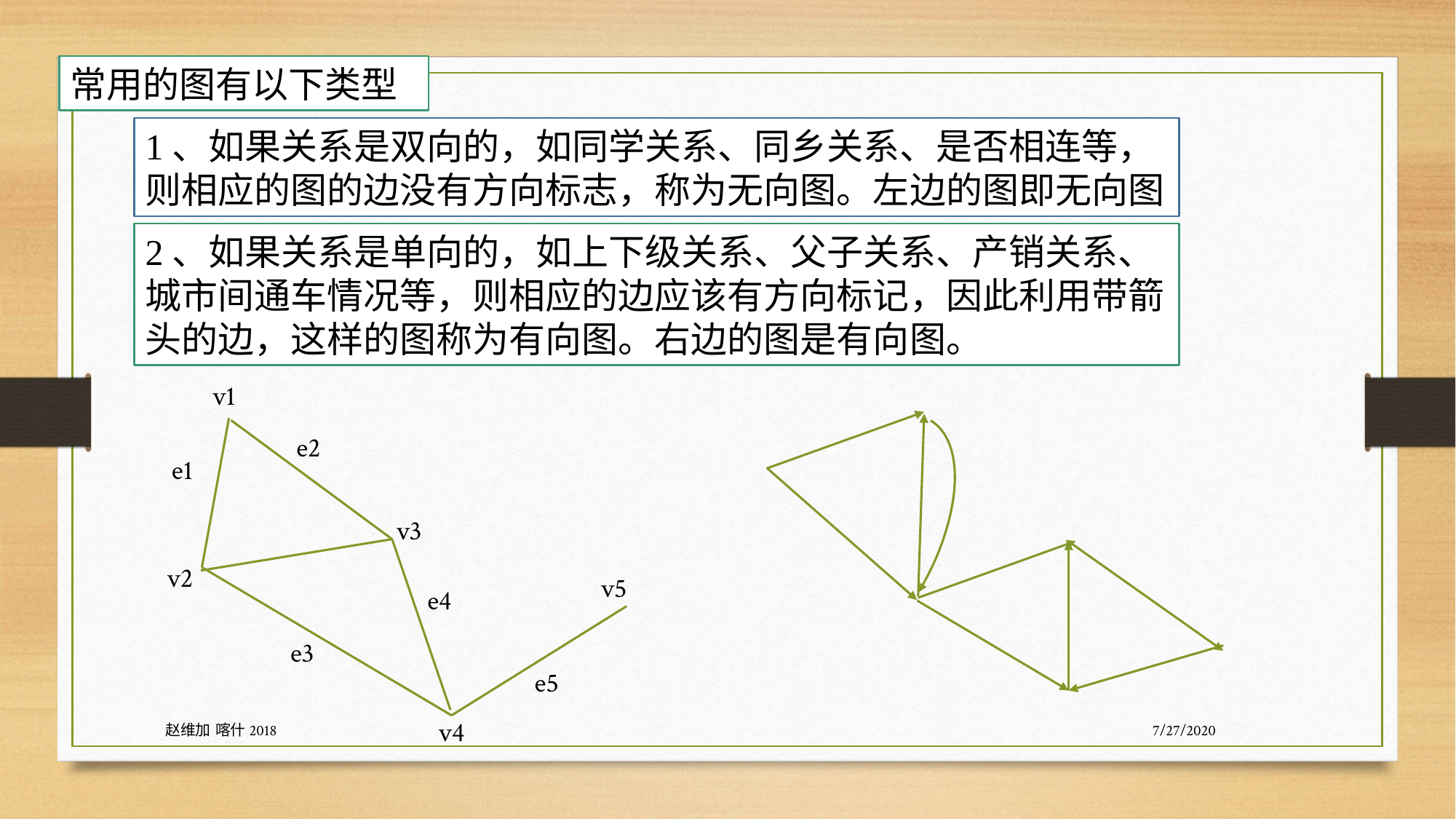

常用的图有以下类型
1、如果关系是双向的，如同学关系、同乡关系、是否相连等，则相应的图的边没有方向标志，称为无向图。左边的图即无向图
2、如果关系是单向的，如上下级关系、父子关系、产销关系、城市间通车情况等，则相应的边应该有方向标记，因此利用带箭头的边，这样的图称为有向图。右边的图是有向图。
v1
v3
v2
v5
v4
e2
e1
e4
e3
e5

赵维加 喀什2018
7/27/2020